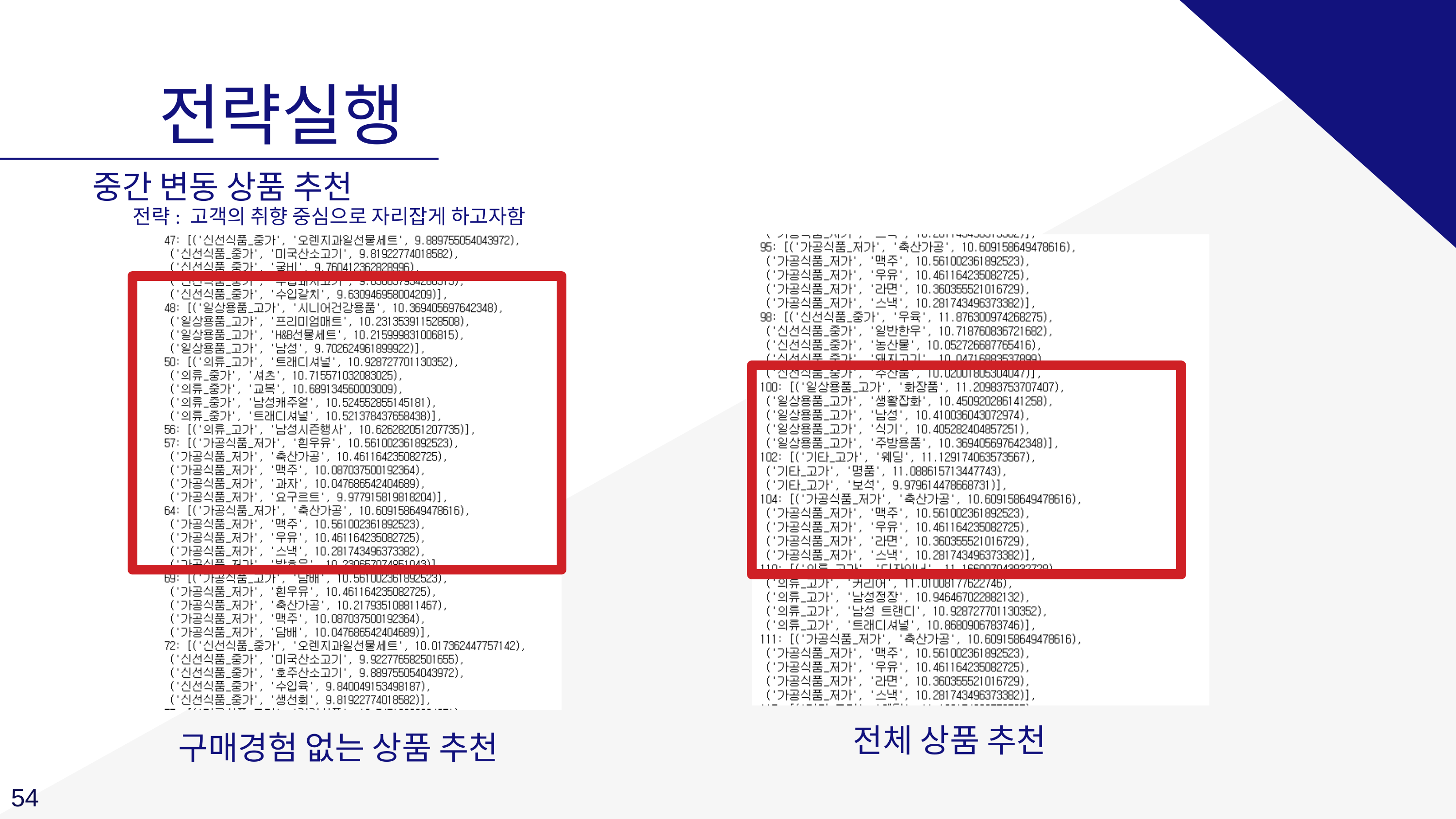

전략실행

중간 변동 상품 추천
전략: 고객의 취향 중심으로 자리잡게 하고자함

전체 상품 추천
구매경험 없는 상품 추천
54